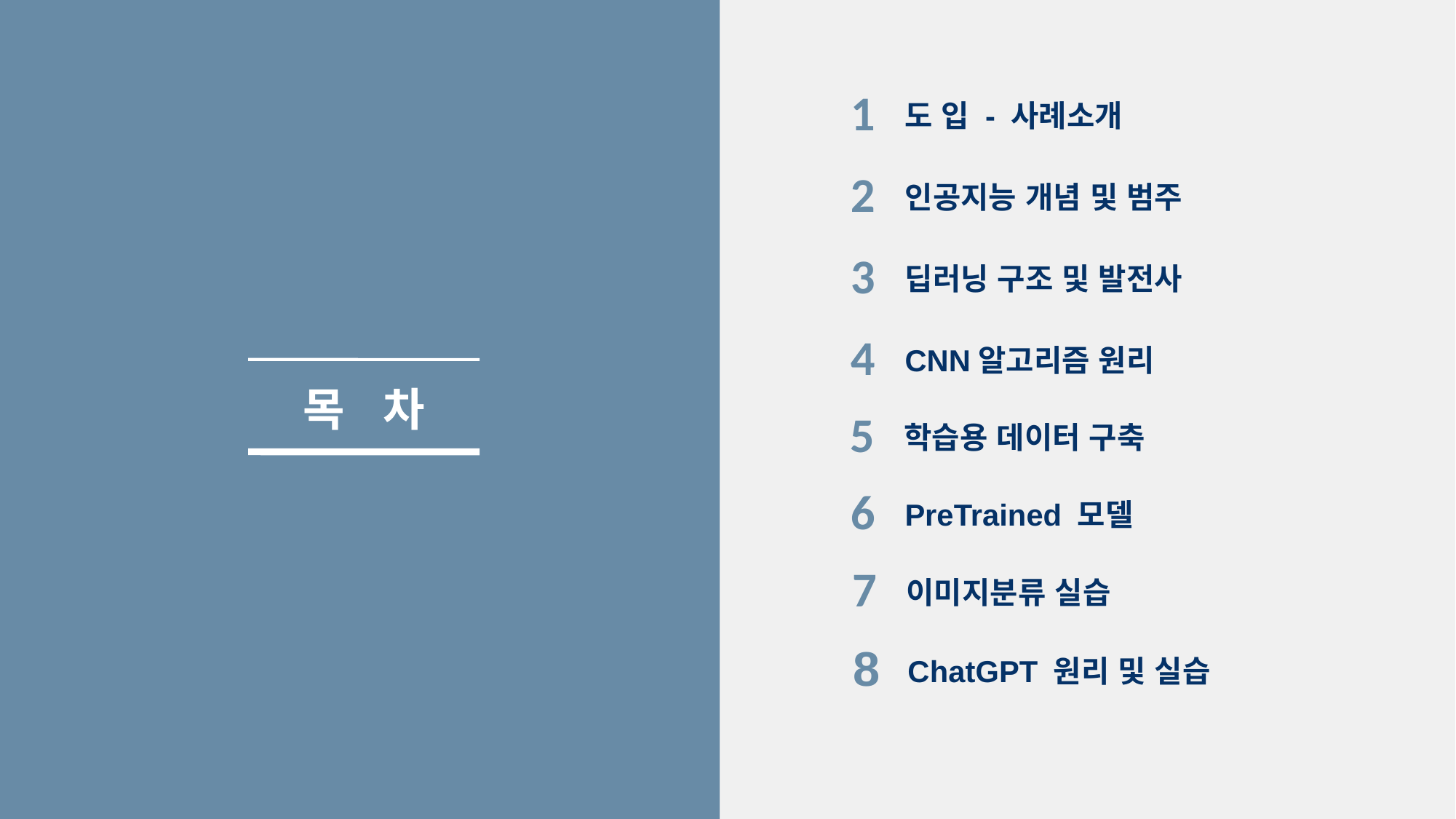

1
도 입 - 사례소개
2
인공지능 개념 및 범주
3
딥러닝 구조 및 발전사
4
CNN알고리즘 원리

목   차
5
학습용 데이터 구축

6
PreTrained 모델
7
이미지분류 실습
8
ChatGPT 원리 및 실습